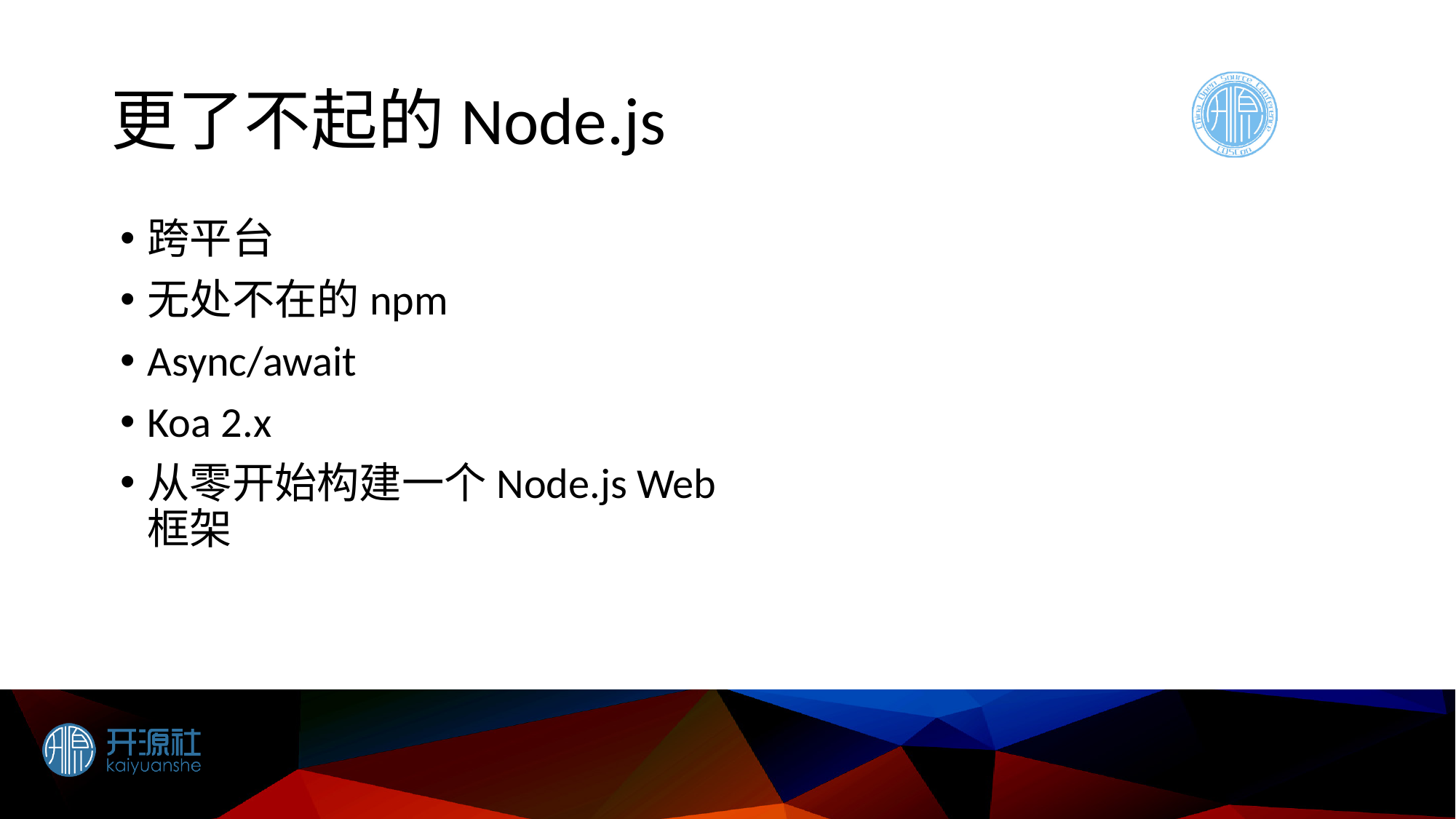

# 更了不起的Node.js
跨平台
无处不在的npm
Async/await
Koa 2.x
从零开始构建一个Node.js Web框架